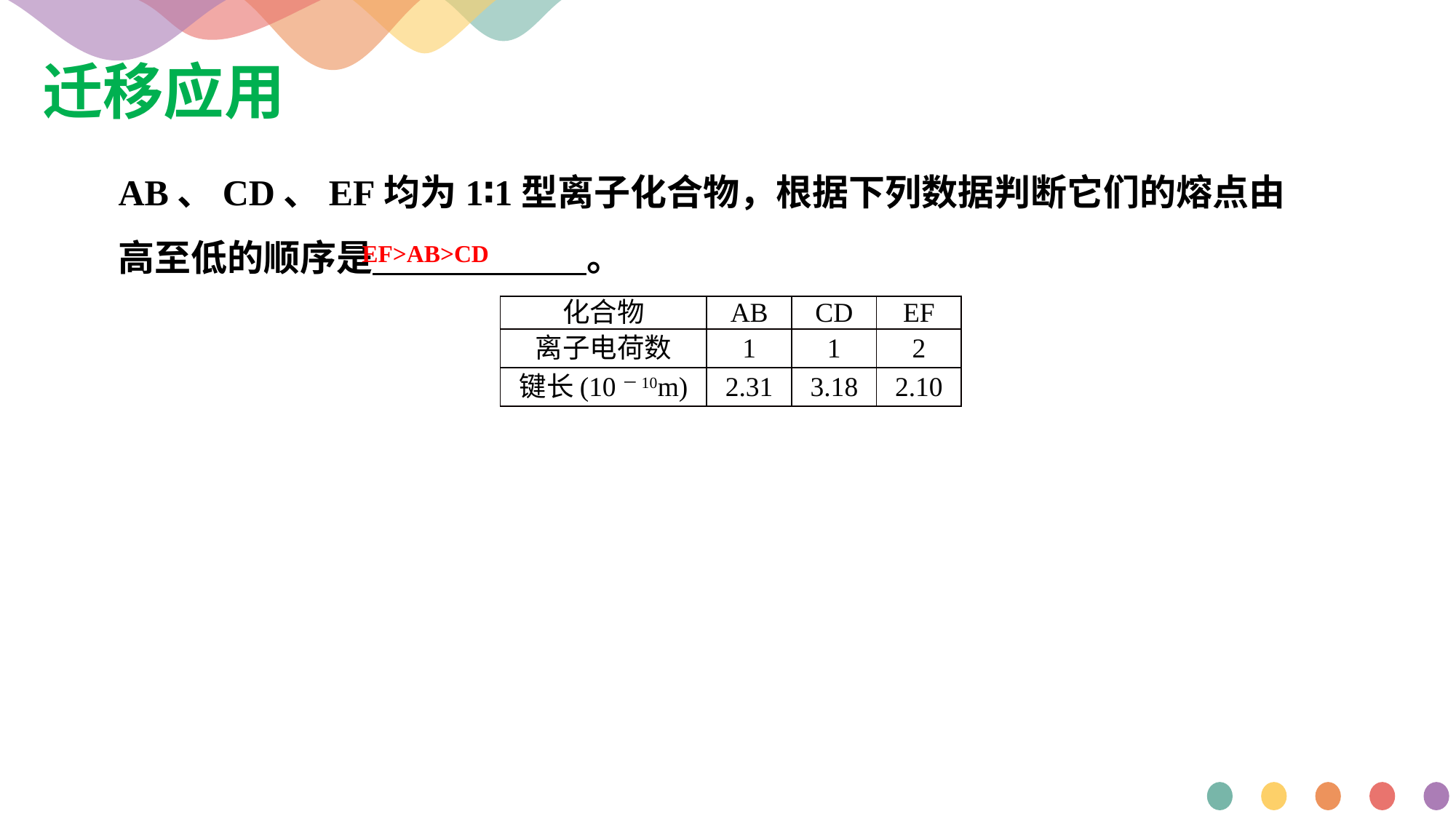

迁移应用
AB、CD、EF均为1∶1型离子化合物，根据下列数据判断它们的熔点由高至低的顺序是                     。
EF>AB>CD
| 化合物 | AB | CD | EF |
| --- | --- | --- | --- |
| 离子电荷数 | 1 | 1 | 2 |
| 键长(10－10m) | 2.31 | 3.18 | 2.10 |